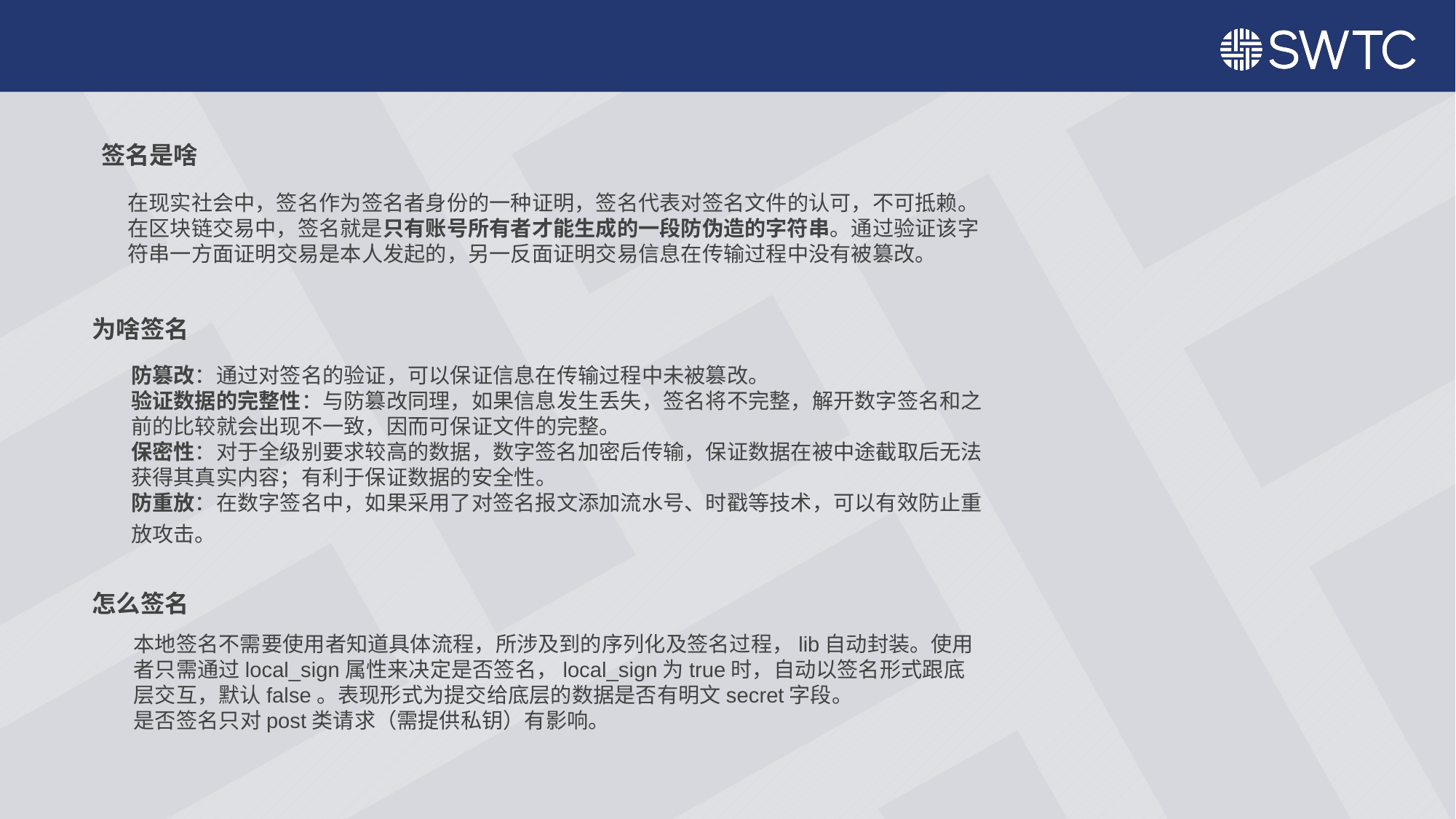

签名是啥
在现实社会中，签名作为签名者身份的一种证明，签名代表对签名文件的认可，不可抵赖。在区块链交易中，签名就是只有账号所有者才能生成的一段防伪造的字符串。通过验证该字符串一方面证明交易是本人发起的，另一反面证明交易信息在传输过程中没有被篡改。
为啥签名
防篡改：通过对签名的验证，可以保证信息在传输过程中未被篡改。
验证数据的完整性：与防篡改同理，如果信息发生丢失，签名将不完整，解开数字签名和之前的比较就会出现不一致，因而可保证文件的完整。
保密性：对于全级别要求较高的数据，数字签名加密后传输，保证数据在被中途截取后无法获得其真实内容；有利于保证数据的安全性。
防重放：在数字签名中，如果采用了对签名报文添加流水号、时戳等技术，可以有效防止重放攻击。
怎么签名
本地签名不需要使用者知道具体流程，所涉及到的序列化及签名过程，lib自动封装。使用者只需通过local_sign属性来决定是否签名，local_sign为true时，自动以签名形式跟底层交互，默认false。表现形式为提交给底层的数据是否有明文secret字段。
是否签名只对post类请求（需提供私钥）有影响。